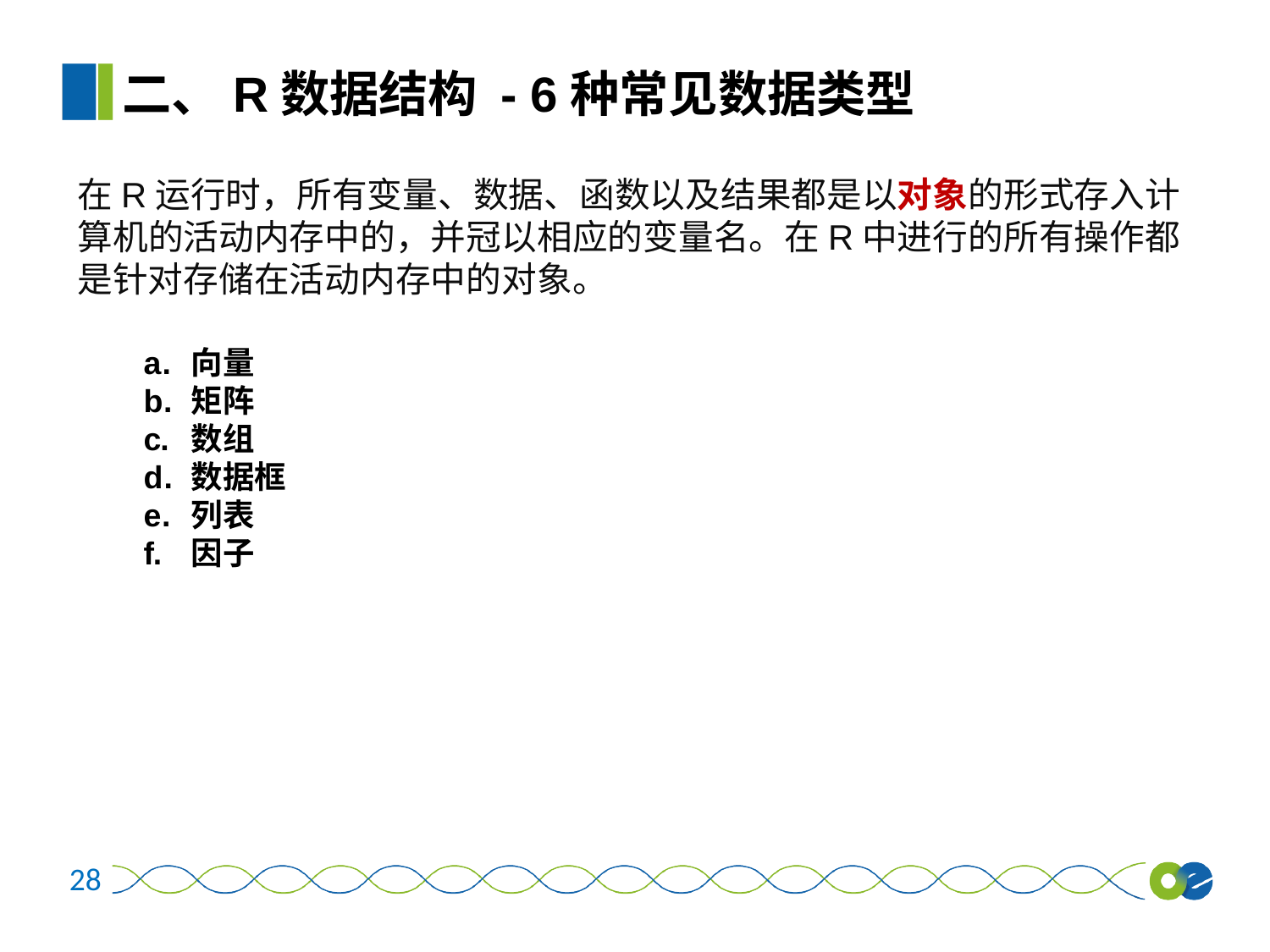

二、R数据结构 - 6种常见数据类型
在R运行时，所有变量、数据、函数以及结果都是以对象的形式存入计算机的活动内存中的，并冠以相应的变量名。在R中进行的所有操作都是针对存储在活动内存中的对象。
向量
矩阵
数组
数据框
列表
因子
28